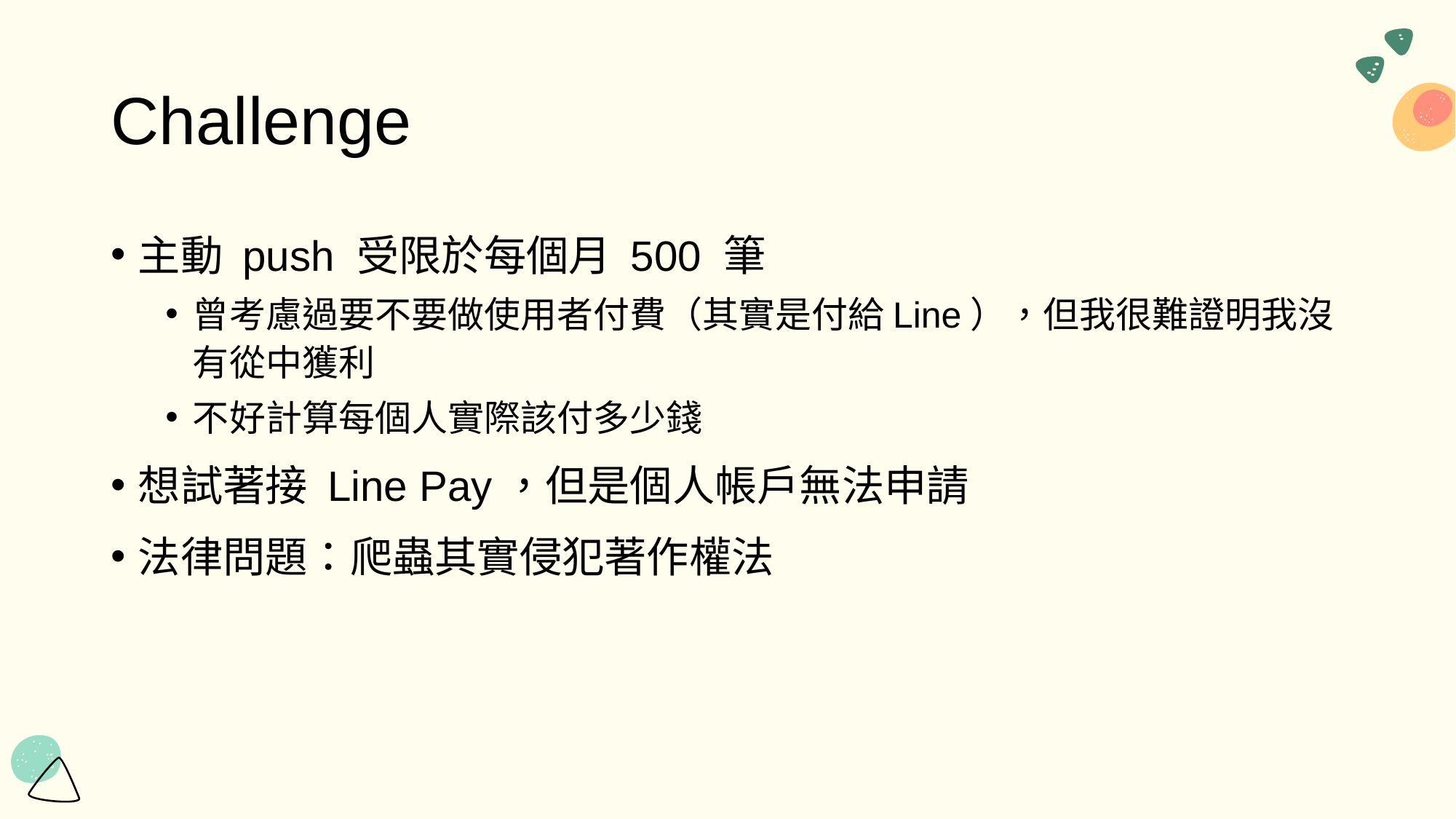

# Challenge
主動 push 受限於每個月 500 筆
曾考慮過要不要做使用者付費（其實是付給Line），但我很難證明我沒有從中獲利
不好計算每個人實際該付多少錢
想試著接 Line Pay，但是個人帳戶無法申請
法律問題：爬蟲其實侵犯著作權法